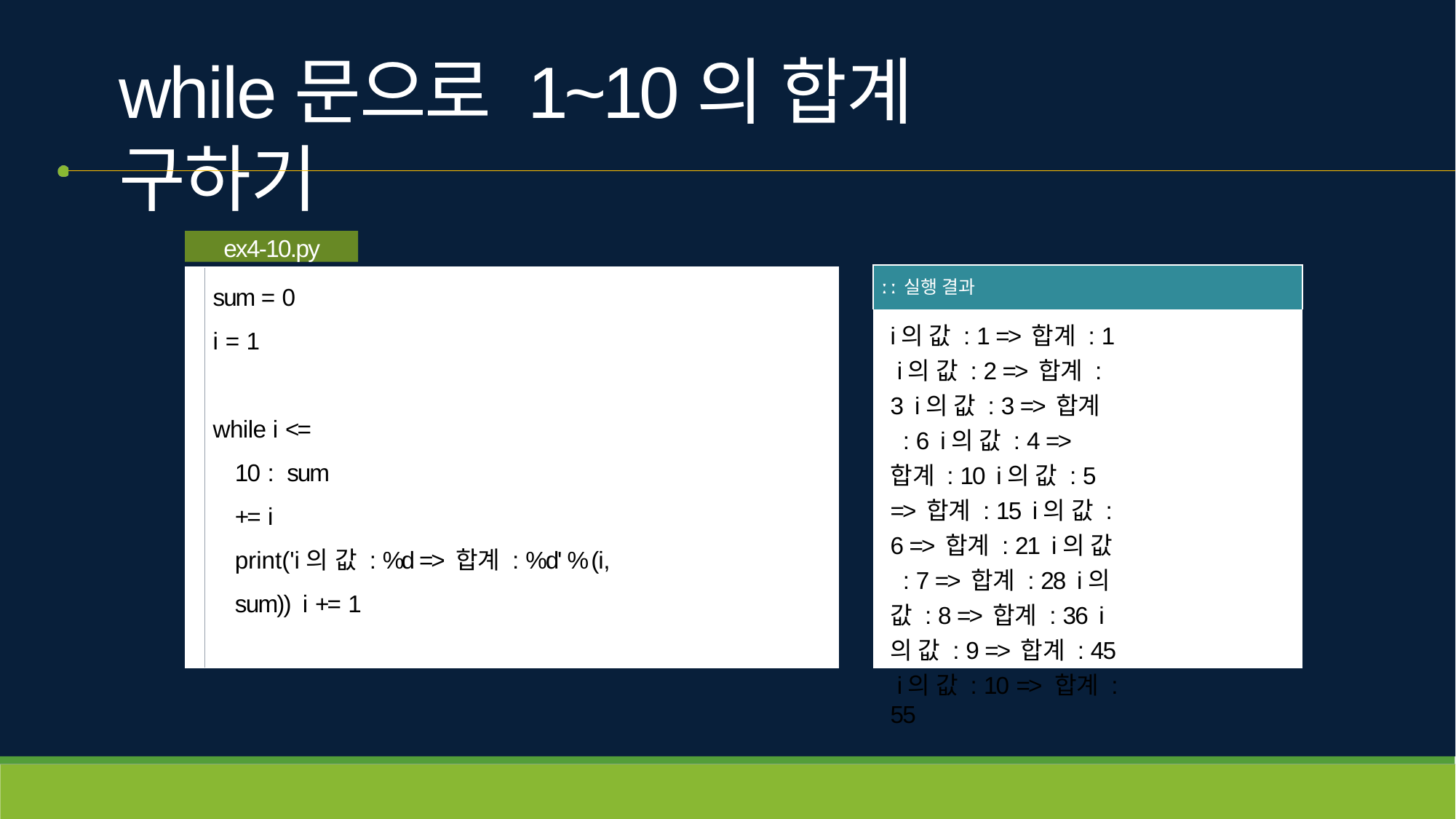

# while문으로 1~10의 합계 구하기

ex4-10.py
| ː ː 실행 결과 |
| --- |
| i의 값 : 1 => 합계 : 1 i의 값 : 2 => 합계 : 3 i의 값 : 3 => 합계 : 6 i의 값 : 4 => 합계 : 10 i의 값 : 5 => 합계 : 15 i의 값 : 6 => 합계 : 21 i의 값 : 7 => 합계 : 28 i의 값 : 8 => 합계 : 36 i의 값 : 9 => 합계 : 45 i의 값 : 10 => 합계 : 55 |
sum = 0
i = 1

while i <= 10 :  sum += i
print('i의 값 : %d => 합계 : %d' % (i, sum))  i += 1